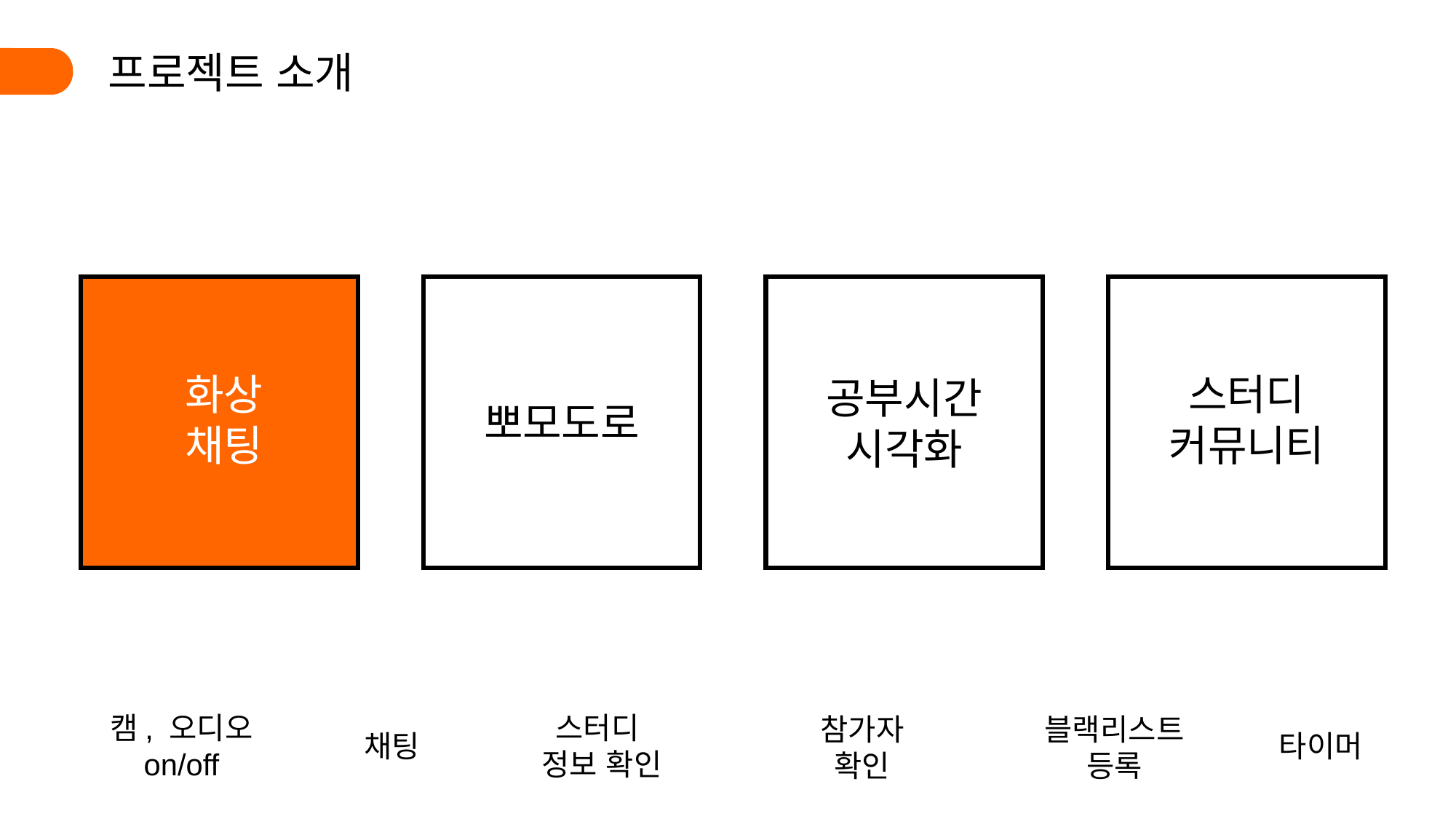

프로젝트 소개

화상채팅
스터디
커뮤니티
공부시간
시각화
뽀모도로
캠, 오디오
on/off
스터디
정보 확인
참가자
확인
블랙리스트
등록
채팅
타이머